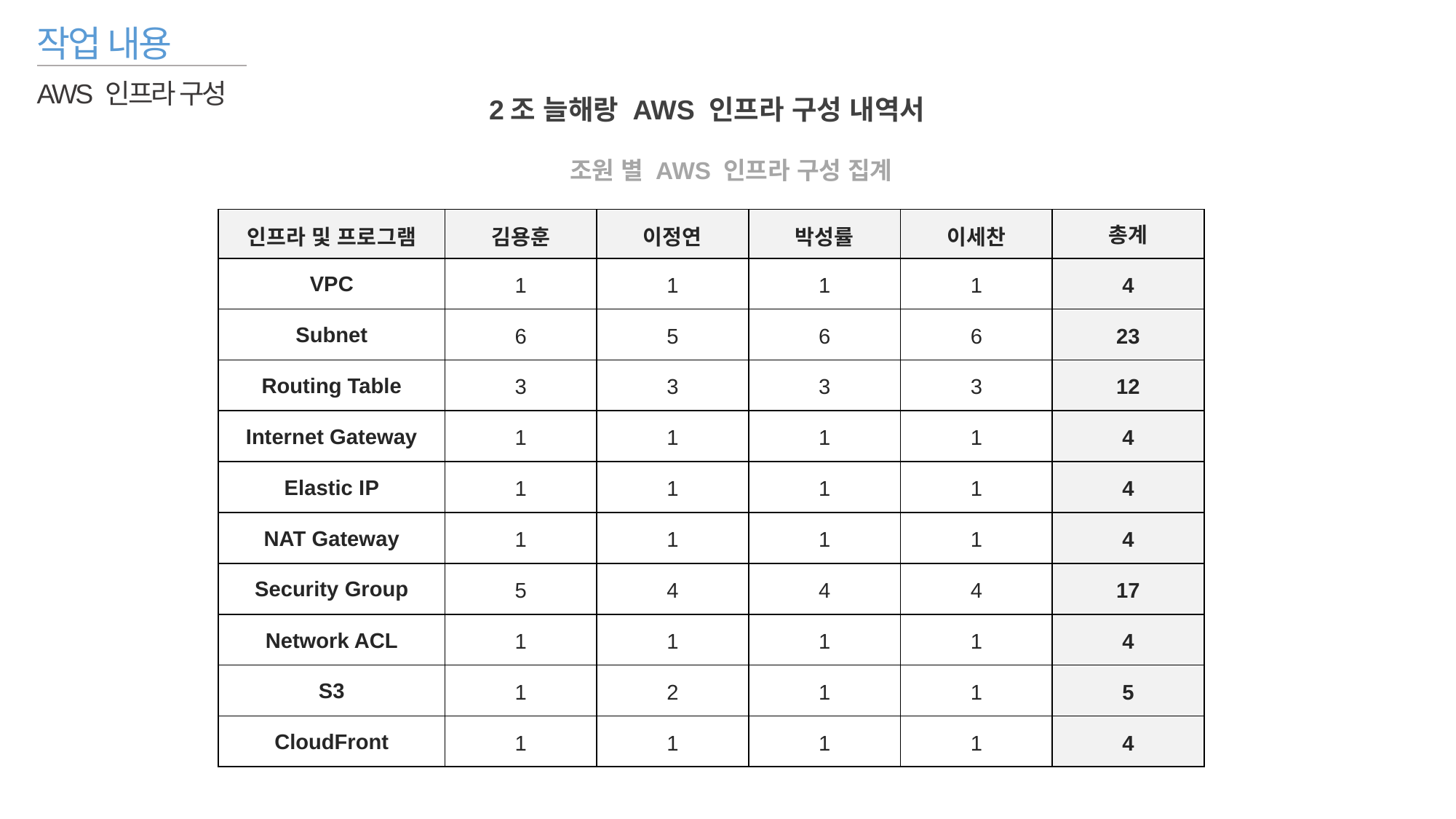

작업 내용
AWS 인프라 구성
2조 늘해랑 AWS 인프라 구성 내역서
조원 별 AWS 인프라 구성 집계
| 인프라 및 프로그램 | 김용훈 | 이정연 | 박성률 | 이세찬 | 총계 |
| --- | --- | --- | --- | --- | --- |
| VPC | 1 | 1 | 1 | 1 | 4 |
| Subnet | 6 | 5 | 6 | 6 | 23 |
| Routing Table | 3 | 3 | 3 | 3 | 12 |
| Internet Gateway | 1 | 1 | 1 | 1 | 4 |
| Elastic IP | 1 | 1 | 1 | 1 | 4 |
| NAT Gateway | 1 | 1 | 1 | 1 | 4 |
| Security Group | 5 | 4 | 4 | 4 | 17 |
| Network ACL | 1 | 1 | 1 | 1 | 4 |
| S3 | 1 | 2 | 1 | 1 | 5 |
| CloudFront | 1 | 1 | 1 | 1 | 4 |